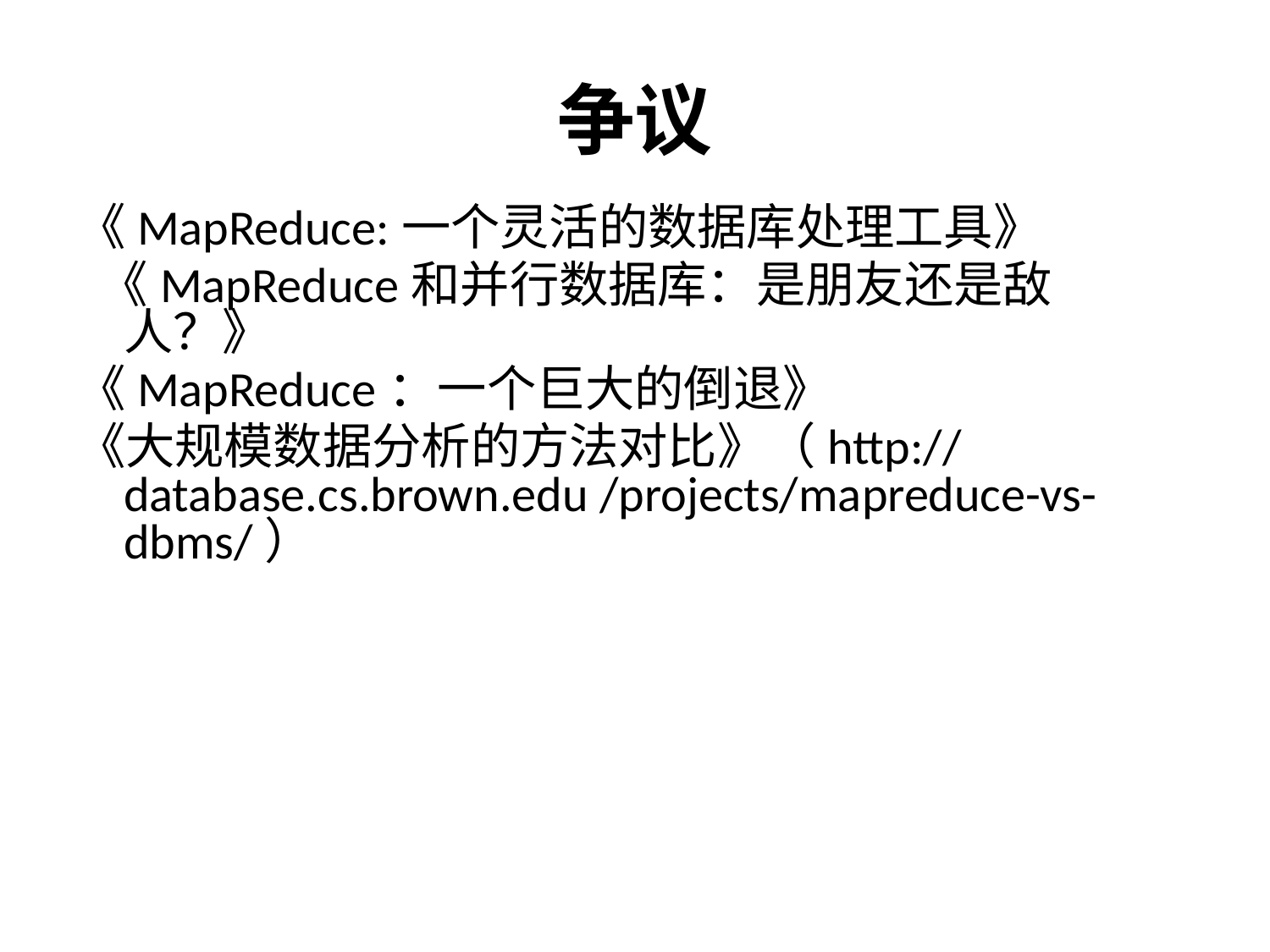

# 争议
《MapReduce:一个灵活的数据库处理工具》
 《MapReduce和并行数据库：是朋友还是敌人？》
《MapReduce：一个巨大的倒退》
《大规模数据分析的方法对比》（http://database.cs.brown.edu /projects/mapreduce-vs-dbms/）